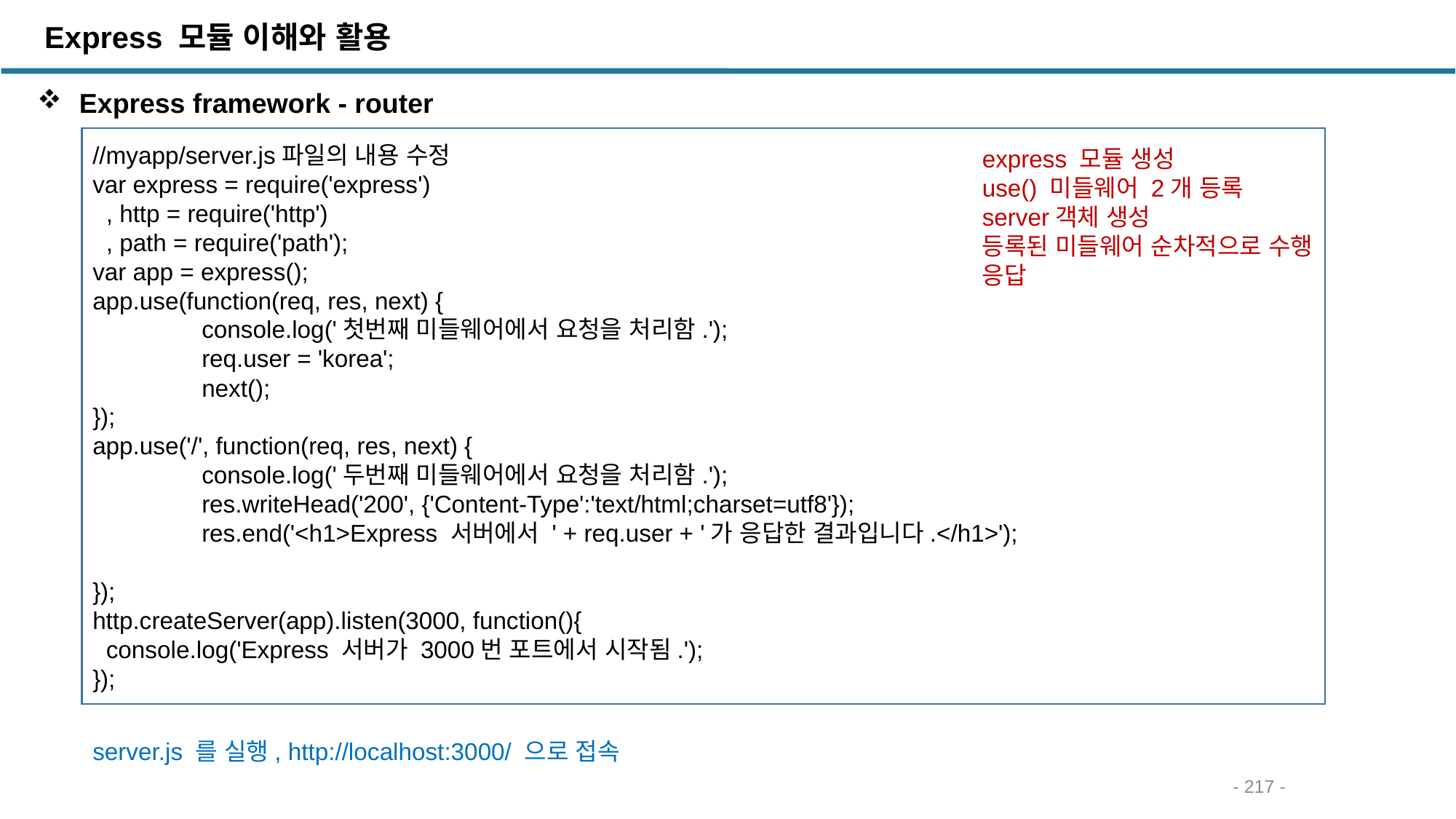

Express 모듈 이해와 활용
 Express framework - router

//myapp/server.js파일의 내용 수정
var express = require('express')
  , http = require('http')
  , path = require('path');
var app = express();
app.use(function(req, res, next) {
	console.log('첫번째 미들웨어에서 요청을 처리함.');
	req.user = 'korea';
	next();
});
app.use('/', function(req, res, next) {
	console.log('두번째 미들웨어에서 요청을 처리함.');
	res.writeHead('200', {'Content-Type':'text/html;charset=utf8'});
	res.end('<h1>Express 서버에서 ' + req.user + '가 응답한 결과입니다.</h1>');

});
http.createServer(app).listen(3000, function(){
  console.log('Express 서버가 3000번 포트에서 시작됨.');
});
express 모듈 생성
use() 미들웨어 2개 등록
server객체 생성
등록된 미들웨어 순차적으로 수행
응답
server.js 를 실행, http://localhost:3000/ 으로 접속
- 217 -